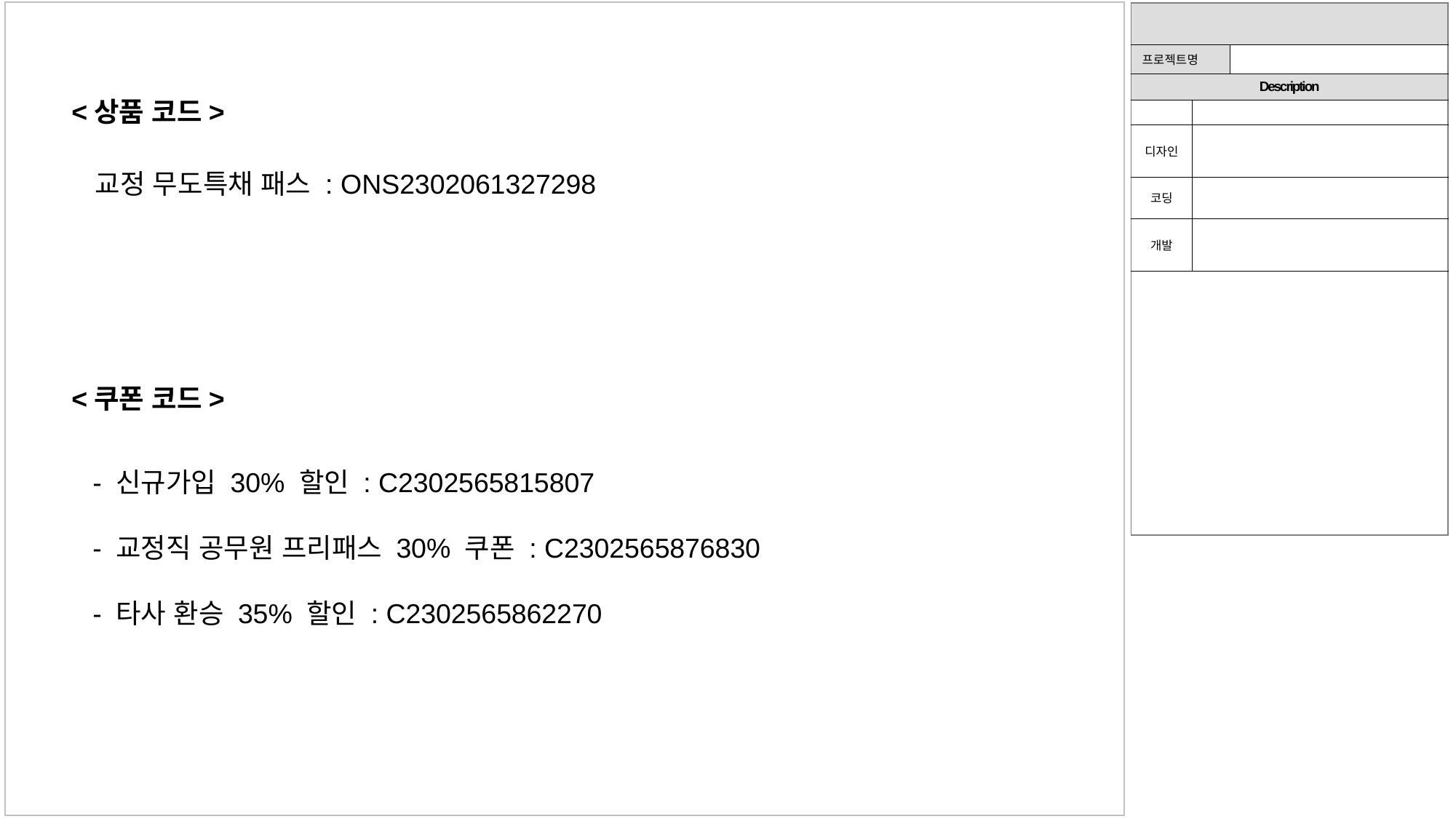

|  |  |  |
| --- | --- | --- |
| 프로젝트명 |  |  |
| Description |  |  |
|  |  |  |
| 디자인 |  |  |
| 코딩 |  |  |
| 개발 |  |  |
|  |  |  |
<상품 코드>
교정 무도특채 패스 : ONS2302061327298
<쿠폰 코드>
- 신규가입 30% 할인 : C2302565815807

- 교정직 공무원 프리패스 30% 쿠폰 : C2302565876830

- 타사 환승 35% 할인 : C2302565862270